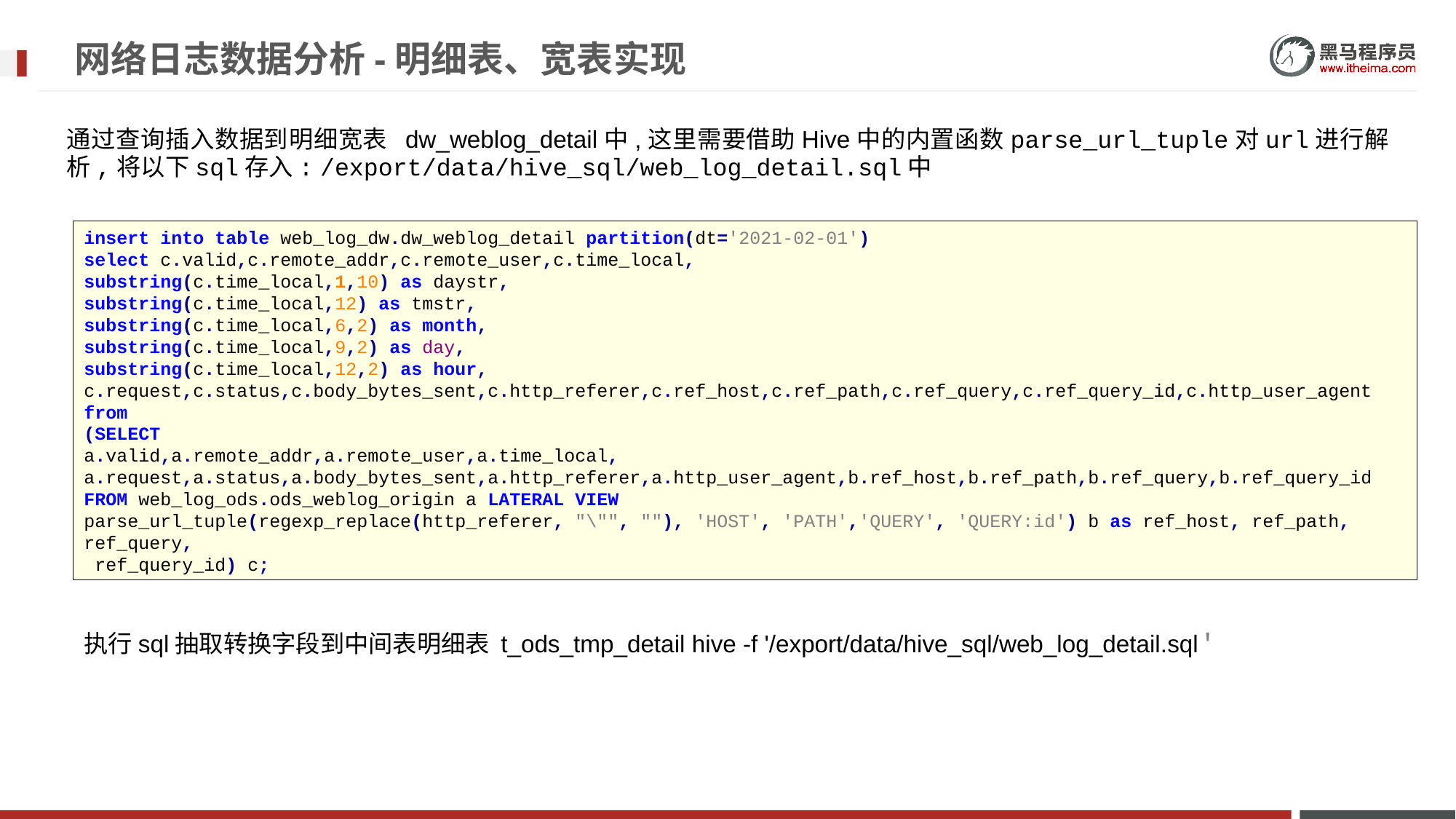

# 网络日志数据分析-明细表、宽表实现

通过查询插入数据到明细宽表  dw_weblog_detail中,这里需要借助Hive中的内置函数parse_url_tuple对url进行解析,将以下sql存入: /export/data/hive_sql/web_log_detail.sql中
insert into table web_log_dw.dw_weblog_detail partition(dt='2021-02-01')
select c.valid,c.remote_addr,c.remote_user,c.time_local,
substring(c.time_local,1,10) as daystr,
substring(c.time_local,12) as tmstr,
substring(c.time_local,6,2) as month,
substring(c.time_local,9,2) as day,
substring(c.time_local,12,2) as hour,
c.request,c.status,c.body_bytes_sent,c.http_referer,c.ref_host,c.ref_path,c.ref_query,c.ref_query_id,c.http_user_agent
from
(SELECT
a.valid,a.remote_addr,a.remote_user,a.time_local,
a.request,a.status,a.body_bytes_sent,a.http_referer,a.http_user_agent,b.ref_host,b.ref_path,b.ref_query,b.ref_query_id
FROM web_log_ods.ods_weblog_origin a LATERAL VIEW
parse_url_tuple(regexp_replace(http_referer, "\"", ""), 'HOST', 'PATH','QUERY', 'QUERY:id') b as ref_host, ref_path, ref_query,
 ref_query_id) c;
执行sql抽取转换字段到中间表明细表 t_ods_tmp_detail hive -f '/export/data/hive_sql/web_log_detail.sql'